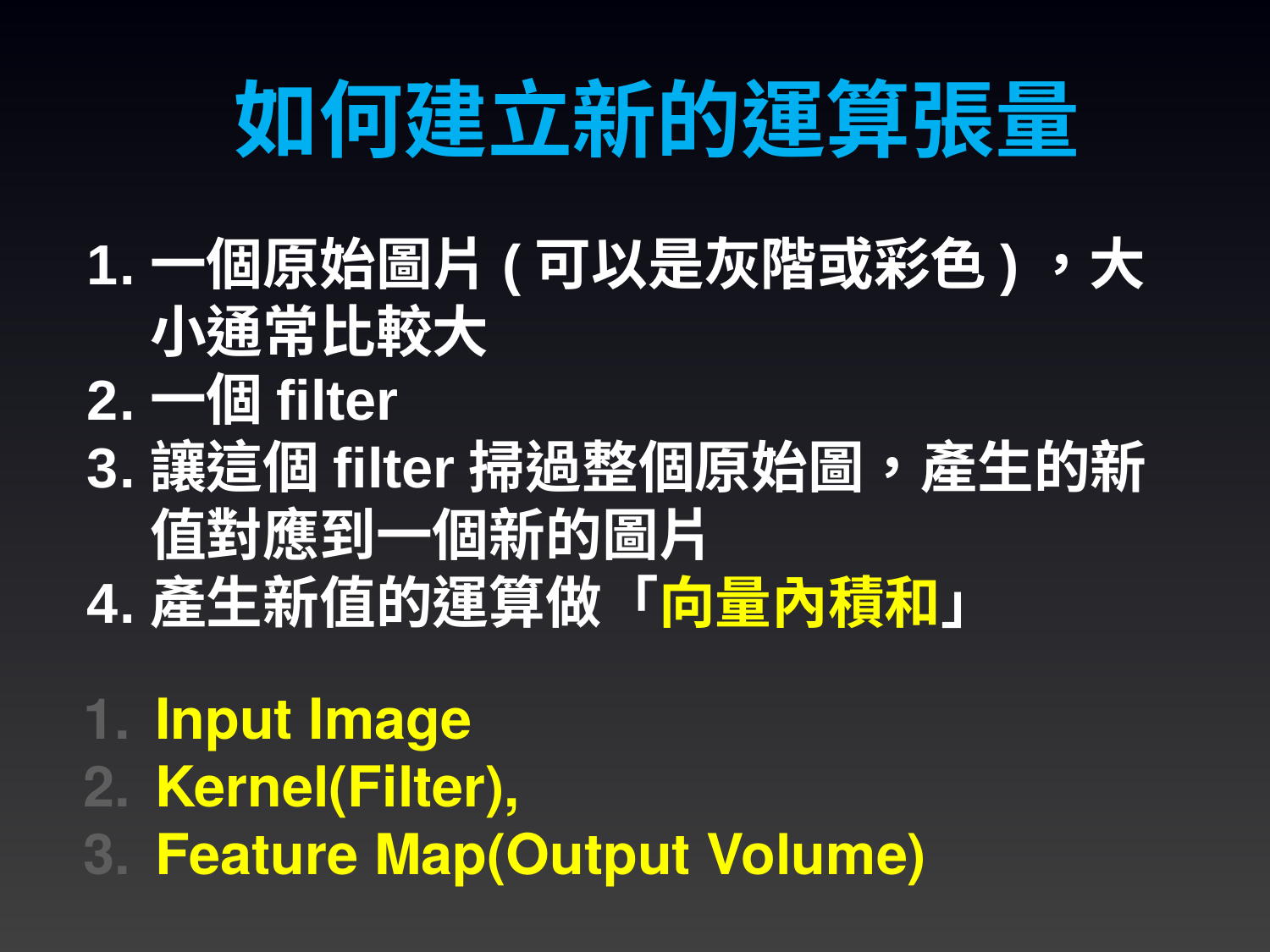

# 如何建立新的運算張量
一個原始圖片(可以是灰階或彩色)，大小通常比較大
一個filter
讓這個filter掃過整個原始圖，產生的新值對應到一個新的圖片
產生新值的運算做「向量內積和」
Input Image
Kernel(Filter),
Feature Map(Output Volume)